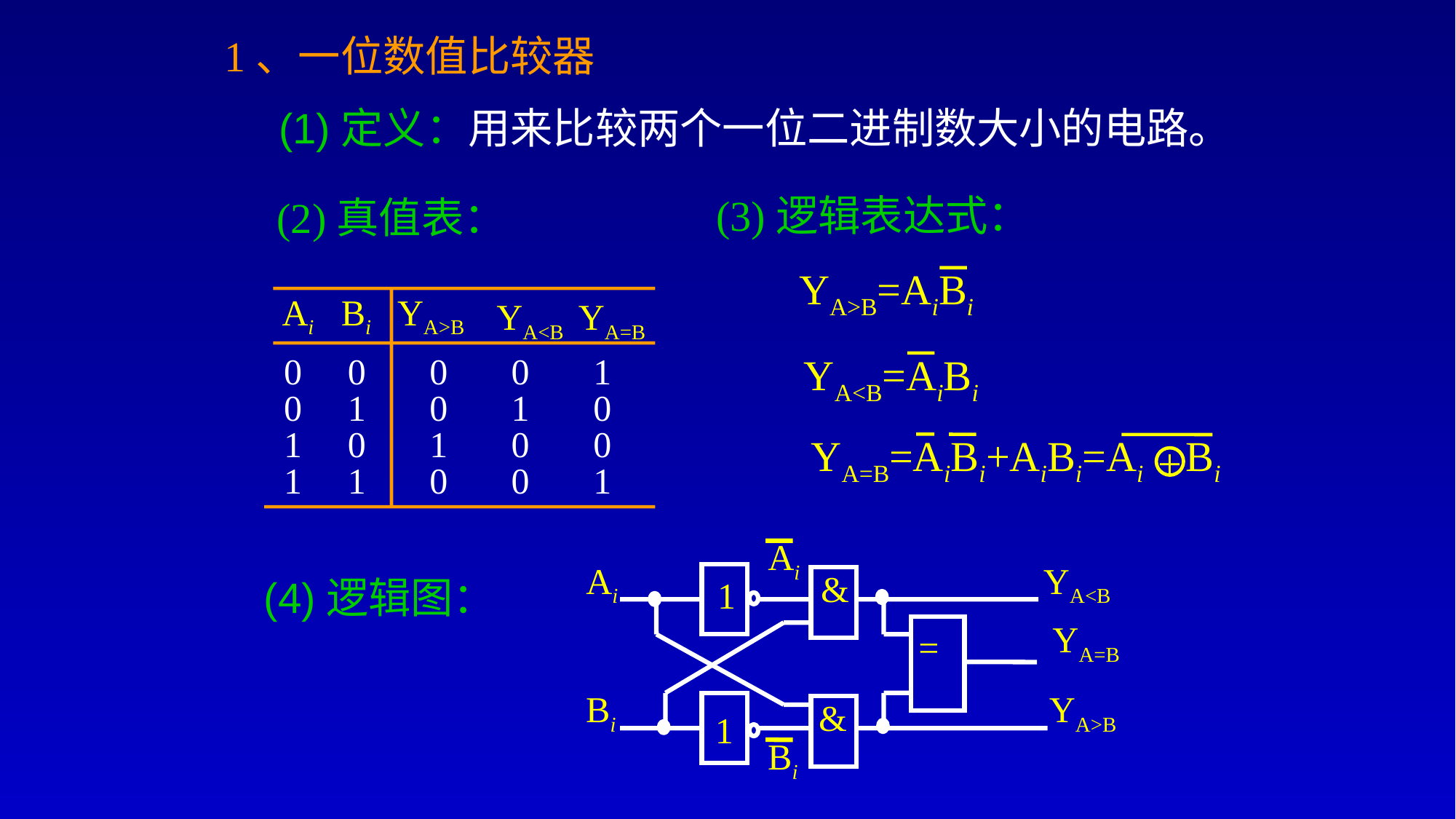

1、一位数值比较器
(1)定义：用来比较两个一位二进制数大小的电路。
(3)逻辑表达式：
(2)真值表：
YA>B=AiBi

Ai   Bi   YA>B

YA<B
YA=B

0     0       0
0
1
0     1       0
1
0
1     0       1
0
0
1     1       0
0
1

YA<B=AiBi

YA=B=AiBi+AiBi=Ai    Bi

+
Ai

Ai
YA<B
 &

1

YA=B

=

Bi
YA>B
 &

1

Bi

(4)逻辑图：